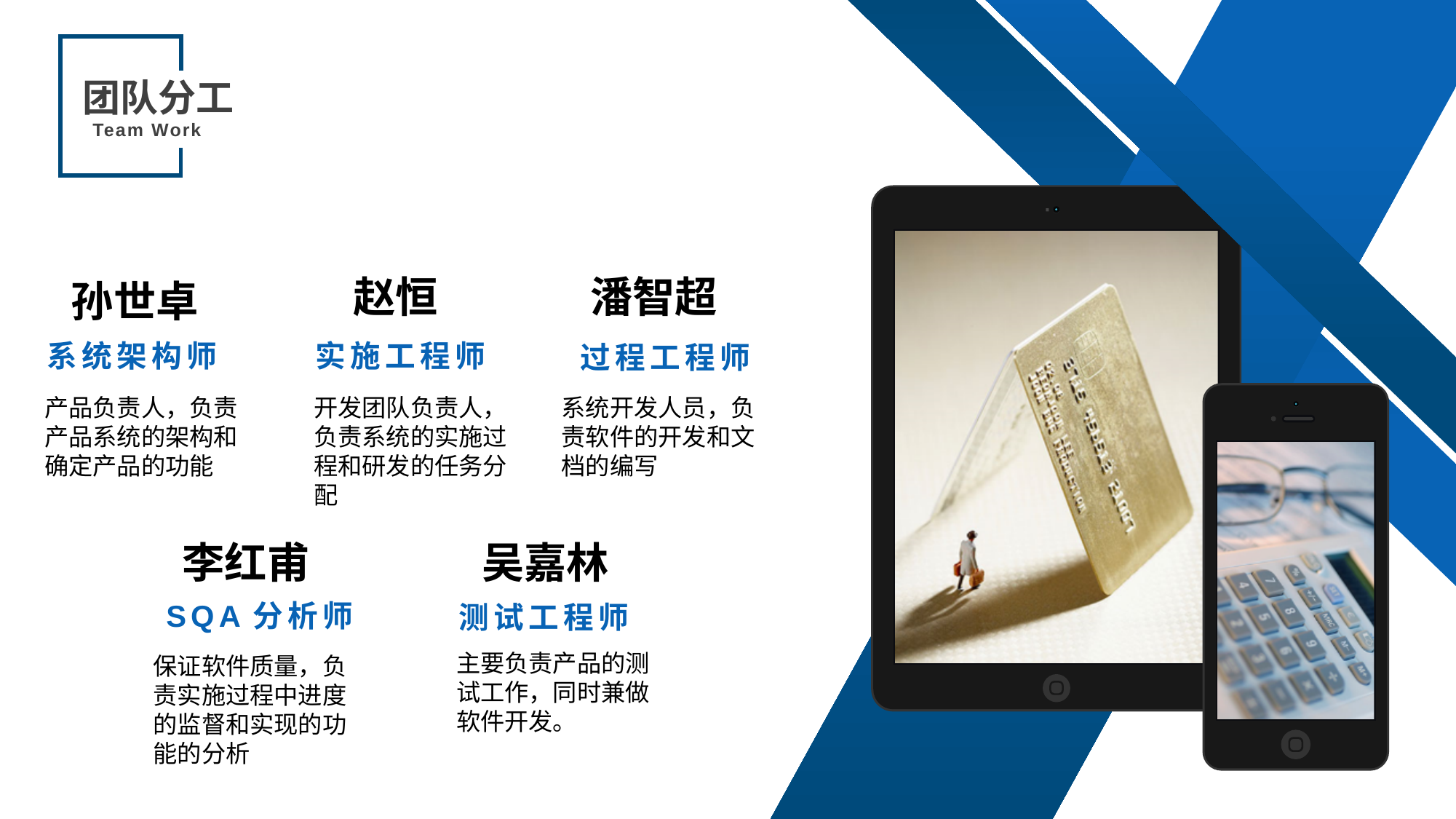

团队分工
Team Work

赵恒
潘智超
孙世卓
系统架构师
实施工程师
过程工程师

系统开发人员，负责软件的开发和文档的编写
产品负责人，负责产品系统的架构和确定产品的功能
开发团队负责人，负责系统的实施过程和研发的任务分配
李红甫
吴嘉林
SQA分析师
测试工程师
主要负责产品的测试工作，同时兼做软件开发。
保证软件质量，负责实施过程中进度的监督和实现的功能的分析